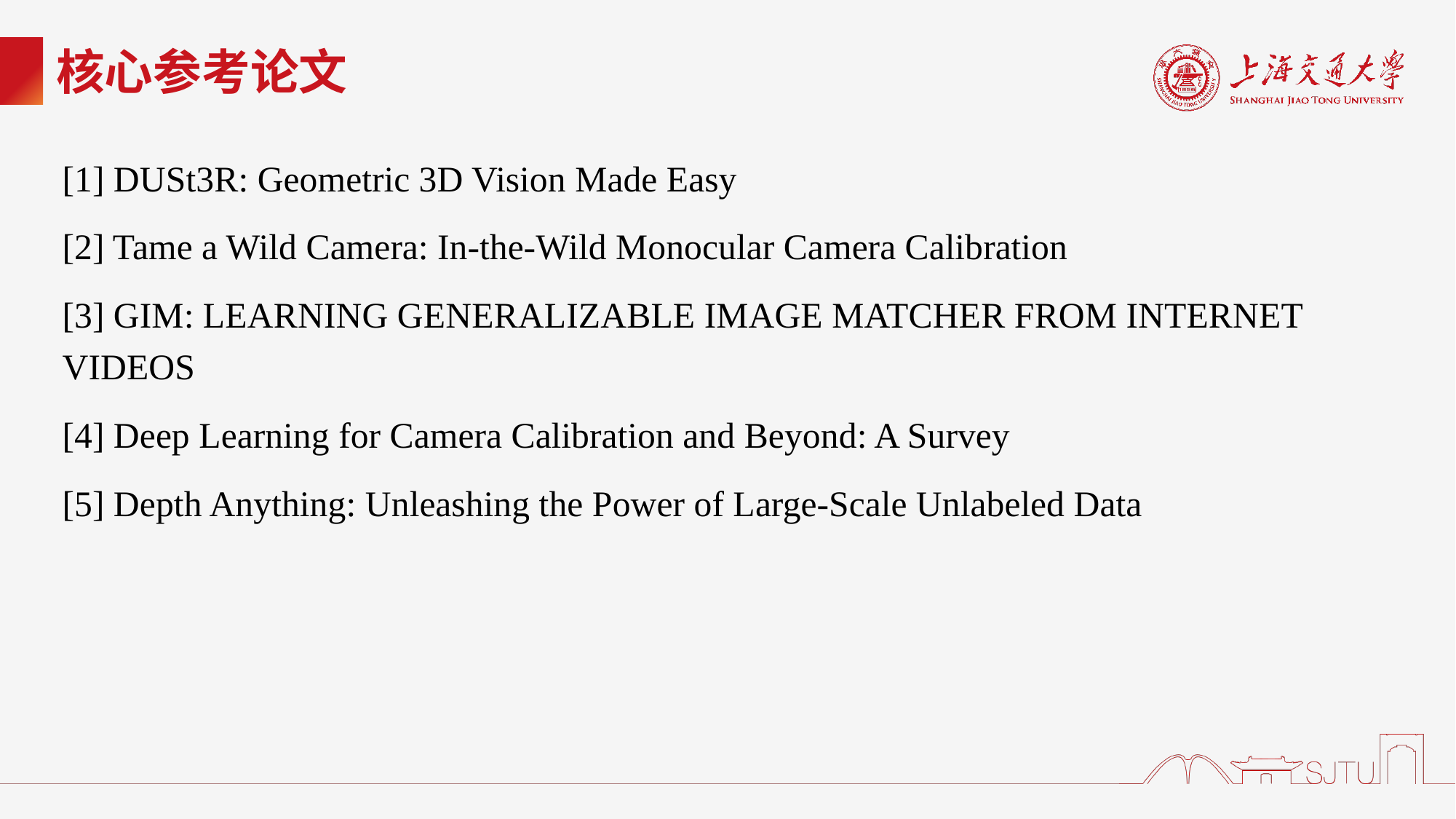

# 核心参考论文
[1] DUSt3R: Geometric 3D Vision Made Easy
[2] Tame a Wild Camera: In-the-Wild Monocular Camera Calibration
[3] GIM: LEARNING GENERALIZABLE IMAGE MATCHER FROM INTERNET VIDEOS
[4] Deep Learning for Camera Calibration and Beyond: A Survey
[5] Depth Anything: Unleashing the Power of Large-Scale Unlabeled Data